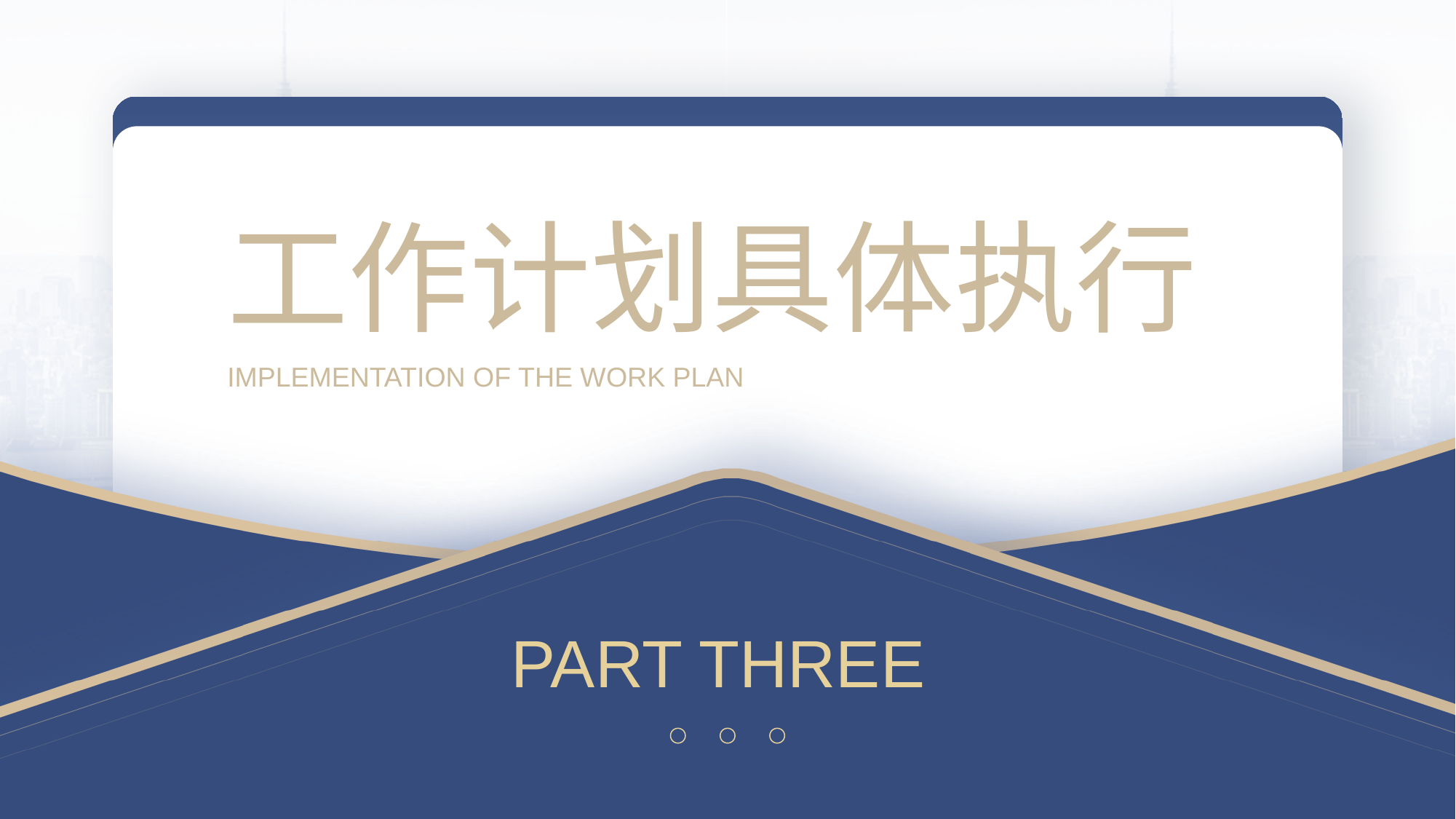

工作计划具体执行
IMPLEMENTATION OF THE WORK PLAN
PART THREE